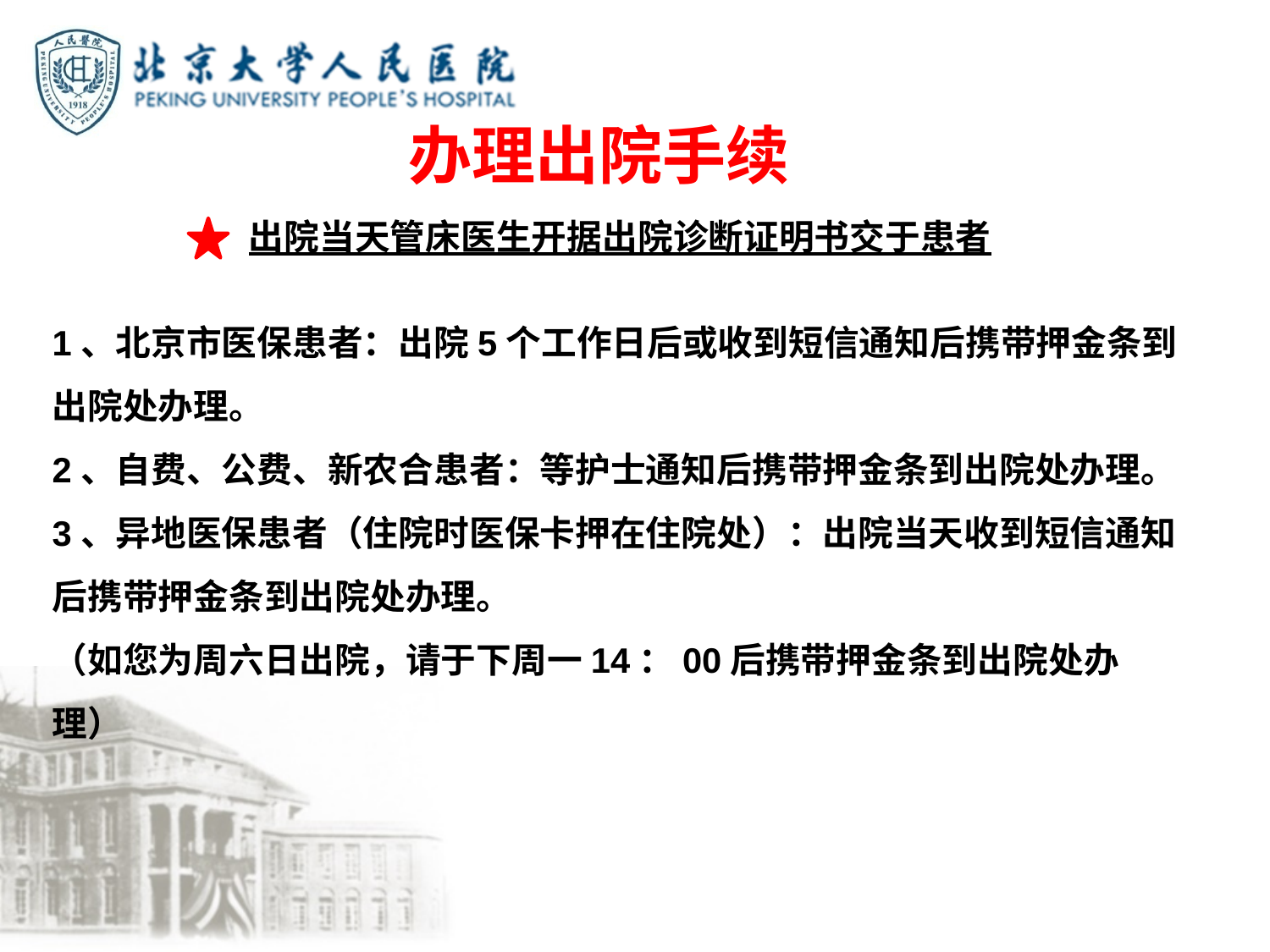

# 办理出院手续
出院当天管床医生开据出院诊断证明书交于患者

1、北京市医保患者：出院5个工作日后或收到短信通知后携带押金条到出院处办理。
2、自费、公费、新农合患者：等护士通知后携带押金条到出院处办理。
3、异地医保患者（住院时医保卡押在住院处）：出院当天收到短信通知后携带押金条到出院处办理。
（如您为周六日出院，请于下周一14：00后携带押金条到出院处办理）